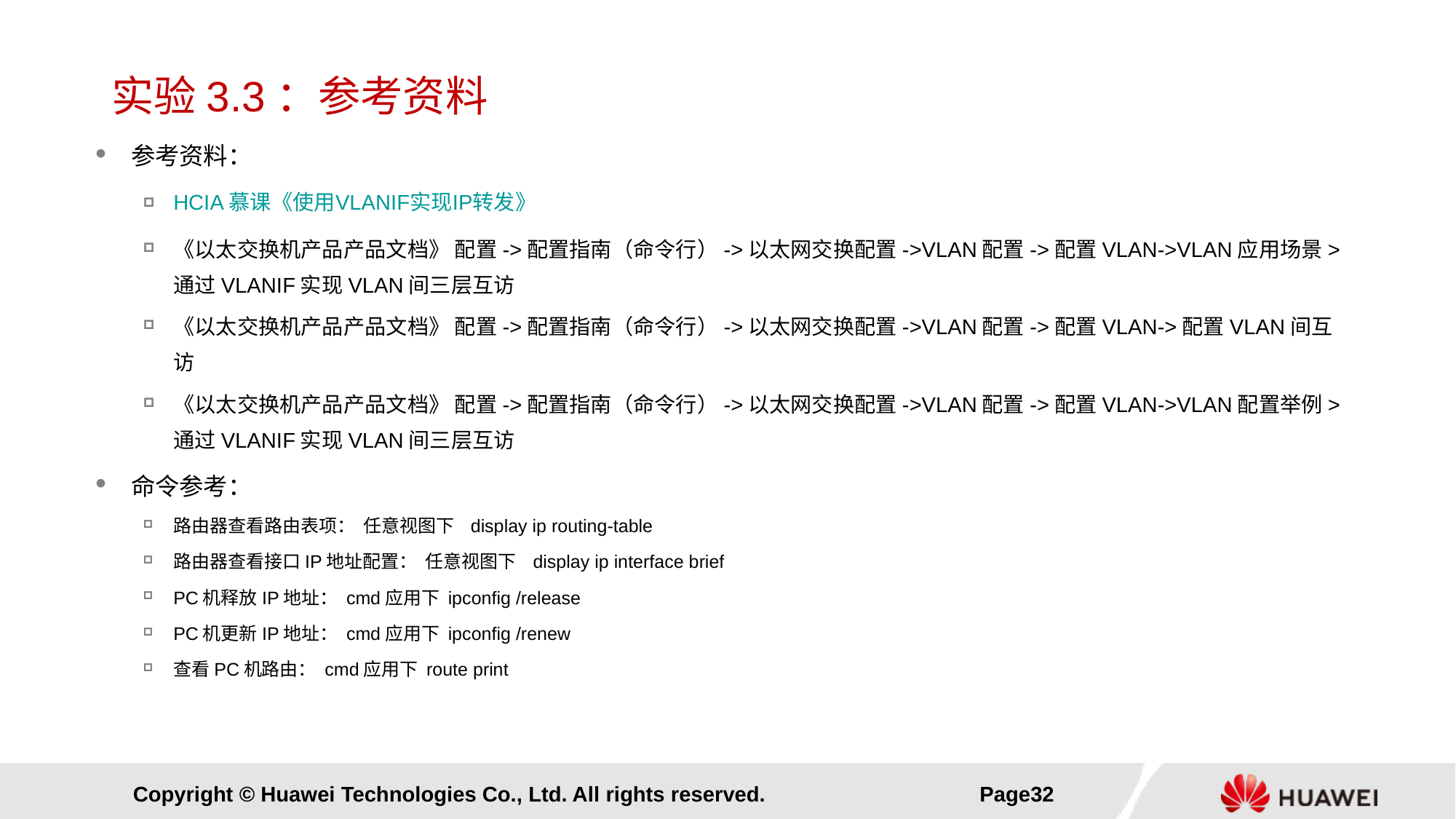

# 实验3.3：参考资料
参考资料：
HCIA 慕课《使用VLANIF实现IP转发》
《以太交换机产品产品文档》 配置->配置指南（命令行）->以太网交换配置->VLAN配置->配置VLAN->VLAN应用场景>通过VLANIF实现VLAN间三层互访
《以太交换机产品产品文档》 配置->配置指南（命令行）->以太网交换配置->VLAN配置->配置VLAN->配置VLAN间互访
《以太交换机产品产品文档》 配置->配置指南（命令行）->以太网交换配置->VLAN配置->配置VLAN->VLAN配置举例>通过VLANIF实现VLAN间三层互访
命令参考：
路由器查看路由表项：  任意视图下   display ip routing-table
路由器查看接口IP地址配置：  任意视图下   display ip interface brief
PC机释放IP地址： cmd应用下 ipconfig /release
PC机更新IP地址： cmd应用下 ipconfig /renew
查看PC机路由： cmd应用下 route print

Page32